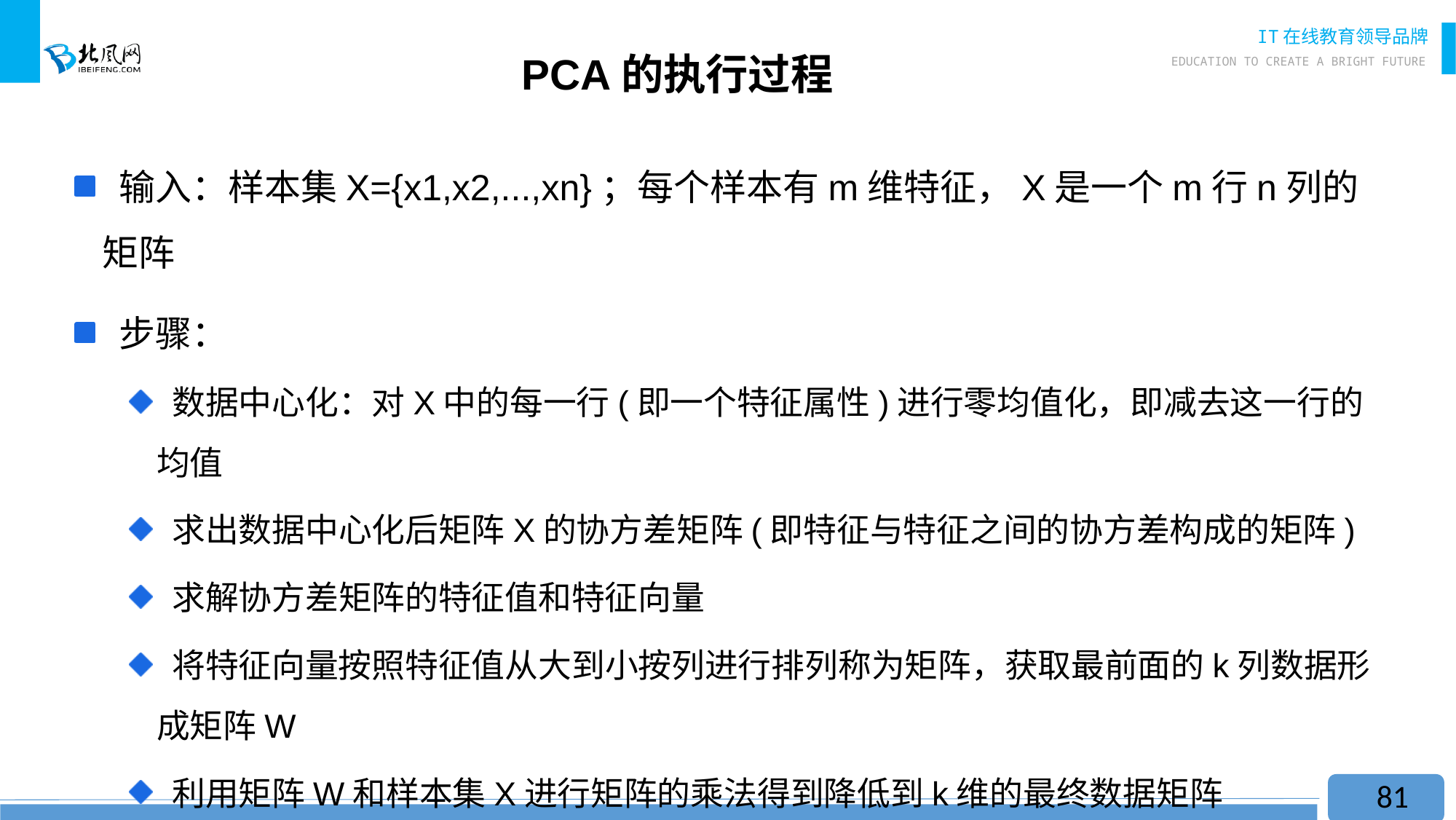

# PCA的执行过程
 输入：样本集X={x1,x2,...,xn}；每个样本有m维特征，X是一个m行n列的矩阵
 步骤：
 数据中心化：对X中的每一行(即一个特征属性)进行零均值化，即减去这一行的均值
 求出数据中心化后矩阵X的协方差矩阵(即特征与特征之间的协方差构成的矩阵)
 求解协方差矩阵的特征值和特征向量
 将特征向量按照特征值从大到小按列进行排列称为矩阵，获取最前面的k列数据形成矩阵W
 利用矩阵W和样本集X进行矩阵的乘法得到降低到k维的最终数据矩阵